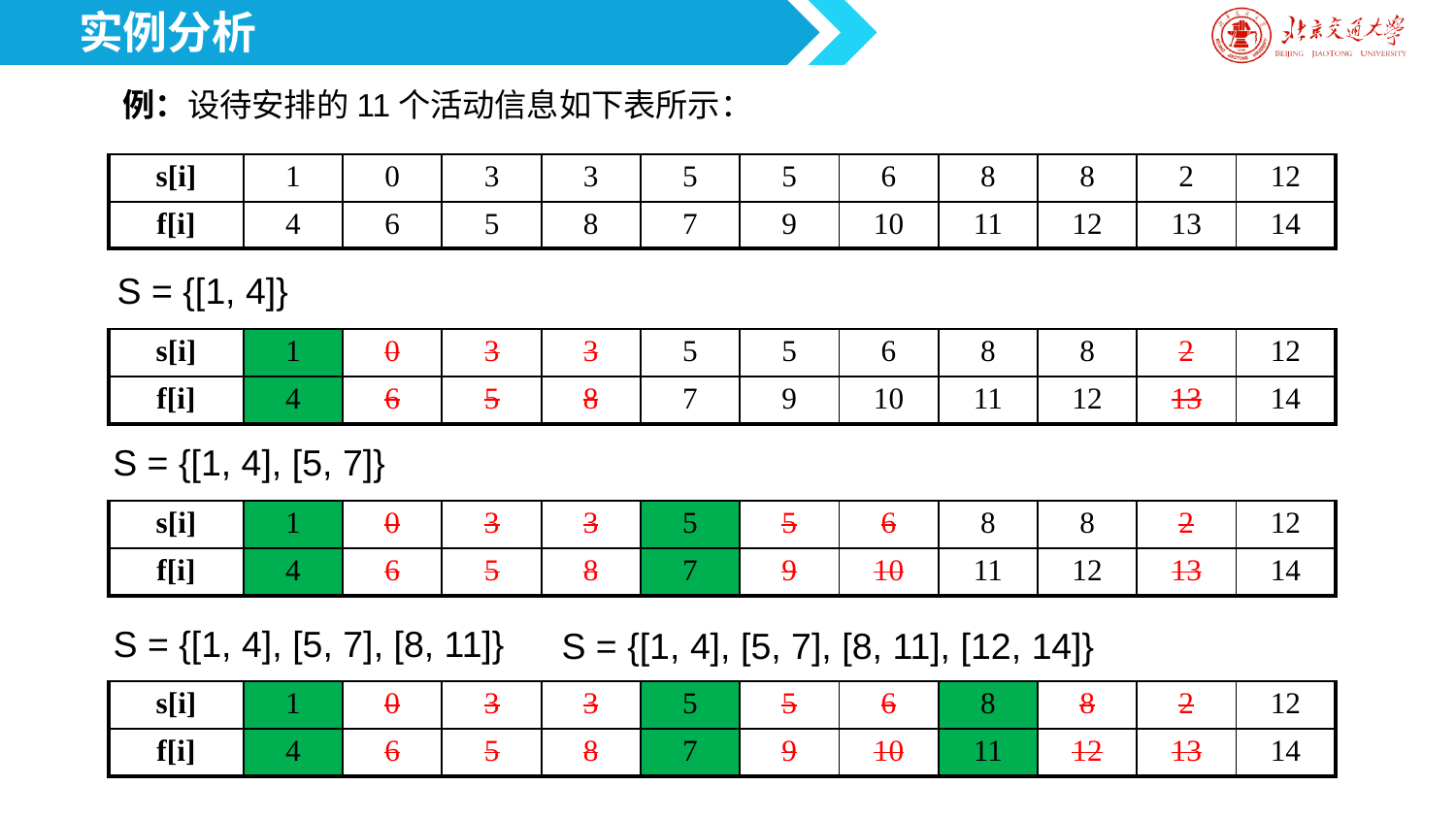

实例分析
例：设待安排的11个活动信息如下表所示：

| s[i] | 1 | 0 | 3 | 3 | 5 | 5 | 6 | 8 | 8 | 2 | 12 |
| --- | --- | --- | --- | --- | --- | --- | --- | --- | --- | --- | --- |
| f[i] | 4 | 6 | 5 | 8 | 7 | 9 | 10 | 11 | 12 | 13 | 14 |
S = {[1, 4]}
| s[i] | 1 | 0 | 3 | 3 | 5 | 5 | 6 | 8 | 8 | 2 | 12 |
| --- | --- | --- | --- | --- | --- | --- | --- | --- | --- | --- | --- |
| f[i] | 4 | 6 | 5 | 8 | 7 | 9 | 10 | 11 | 12 | 13 | 14 |
S = {[1, 4], [5, 7]}
| s[i] | 1 | 0 | 3 | 3 | 5 | 5 | 6 | 8 | 8 | 2 | 12 |
| --- | --- | --- | --- | --- | --- | --- | --- | --- | --- | --- | --- |
| f[i] | 4 | 6 | 5 | 8 | 7 | 9 | 10 | 11 | 12 | 13 | 14 |
S = {[1, 4], [5, 7], [8, 11]}
S = {[1, 4], [5, 7], [8, 11], [12, 14]}
| s[i] | 1 | 0 | 3 | 3 | 5 | 5 | 6 | 8 | 8 | 2 | 12 |
| --- | --- | --- | --- | --- | --- | --- | --- | --- | --- | --- | --- |
| f[i] | 4 | 6 | 5 | 8 | 7 | 9 | 10 | 11 | 12 | 13 | 14 |